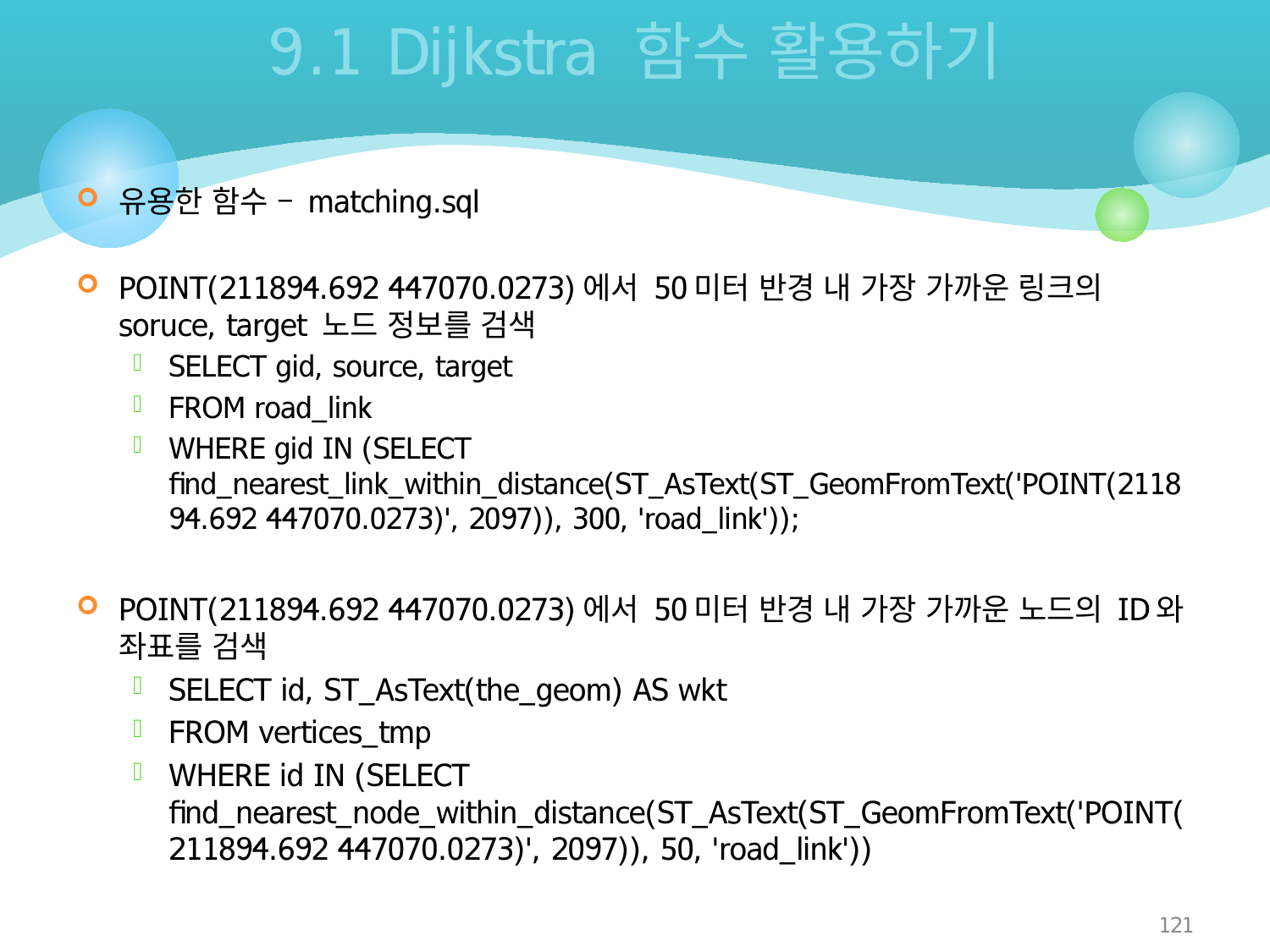

# 9.1 Dijkstra 함수 활용하기
유용한 함수 – matching.sql

POINT(211894.692 447070.0273)에서 50미터 반경 내 가장 가까운 링크의 soruce, target 노드 정보를 검색
SELECT gid, source, target
FROM road_link
WHERE gid IN (SELECT find_nearest_link_within_distance(ST_AsText(ST_GeomFromText('POINT(211894.692 447070.0273)', 2097)), 300, 'road_link'));

POINT(211894.692 447070.0273)에서 50미터 반경 내 가장 가까운 노드의 ID와 좌표를 검색
SELECT id, ST_AsText(the_geom) AS wkt
FROM vertices_tmp
WHERE id IN (SELECT find_nearest_node_within_distance(ST_AsText(ST_GeomFromText('POINT(211894.692 447070.0273)', 2097)), 50, 'road_link'))
121